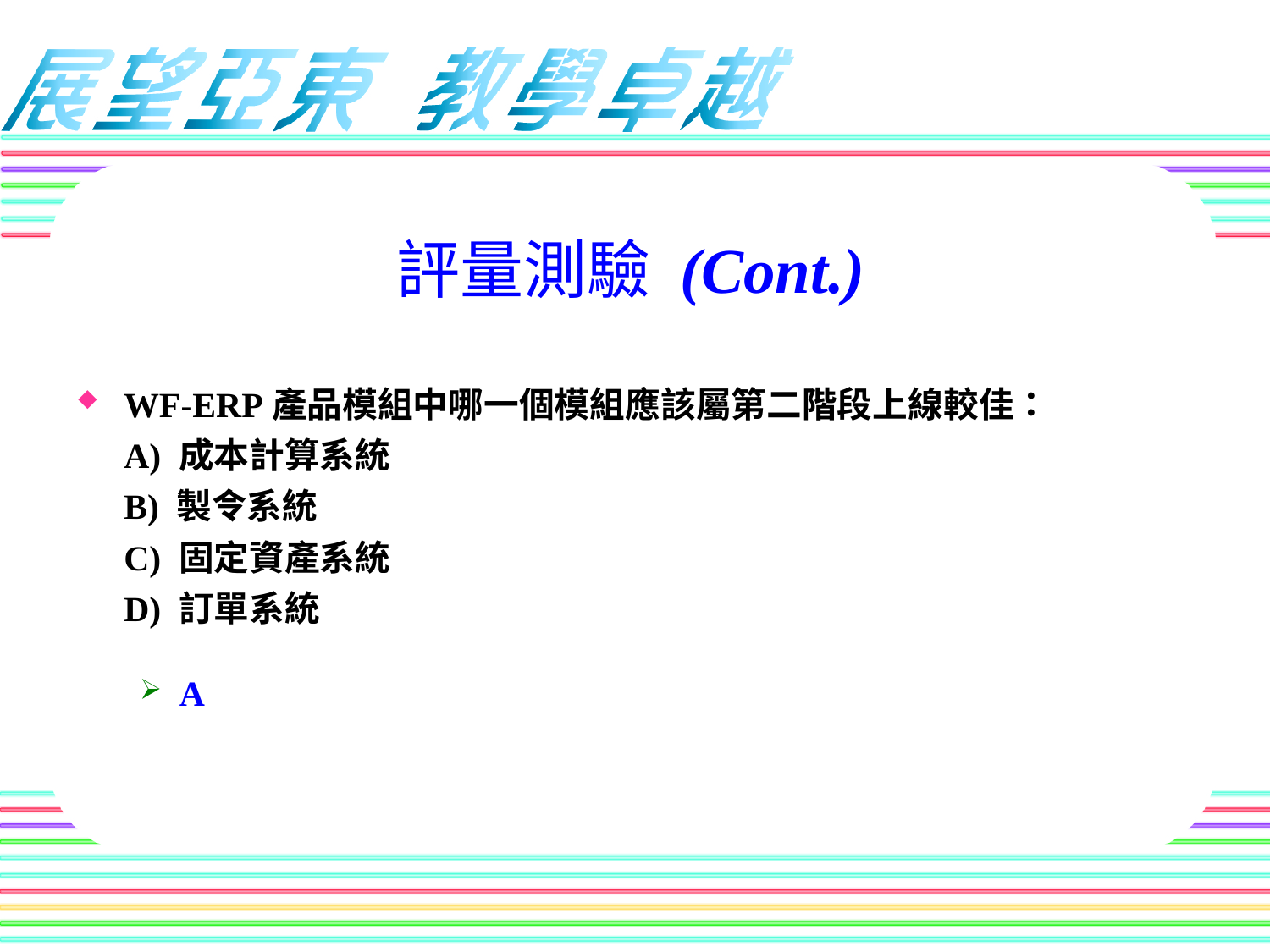

評量測驗 (Cont.)
WF-ERP產品模組中哪一個模組應該屬第二階段上線較佳：
A) 成本計算系統
B) 製令系統
C) 固定資產系統
D) 訂單系統
A